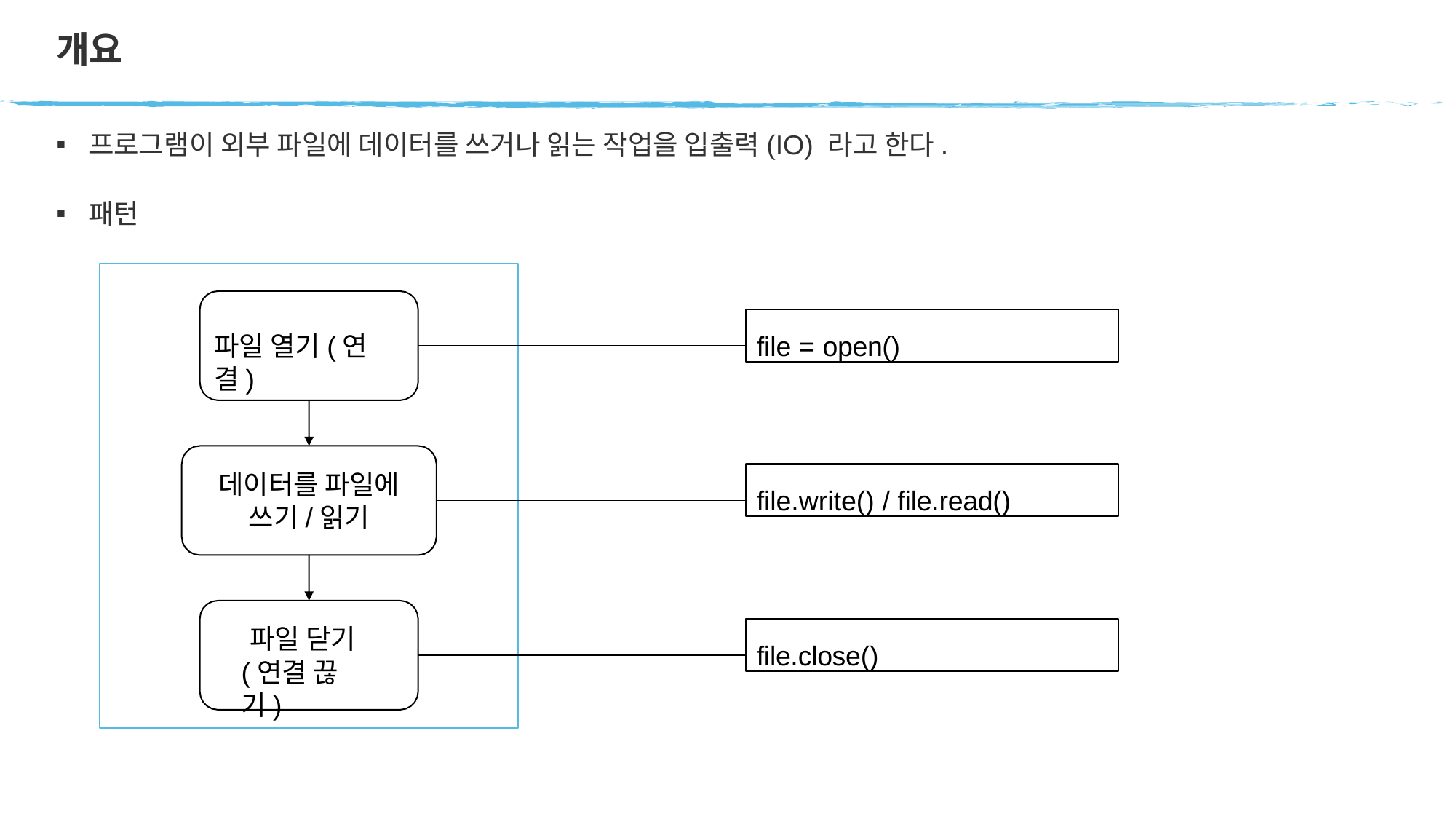

# 개요
프로그램이 외부 파일에 데이터를 쓰거나 읽는 작업을 입출력(IO) 라고 한다.
패턴

file = open()
파일 열기(연결)

file.write() / file.read()
데이터를 파일에
쓰기/읽기

file.close()
파일 닫기
(연결 끊기)